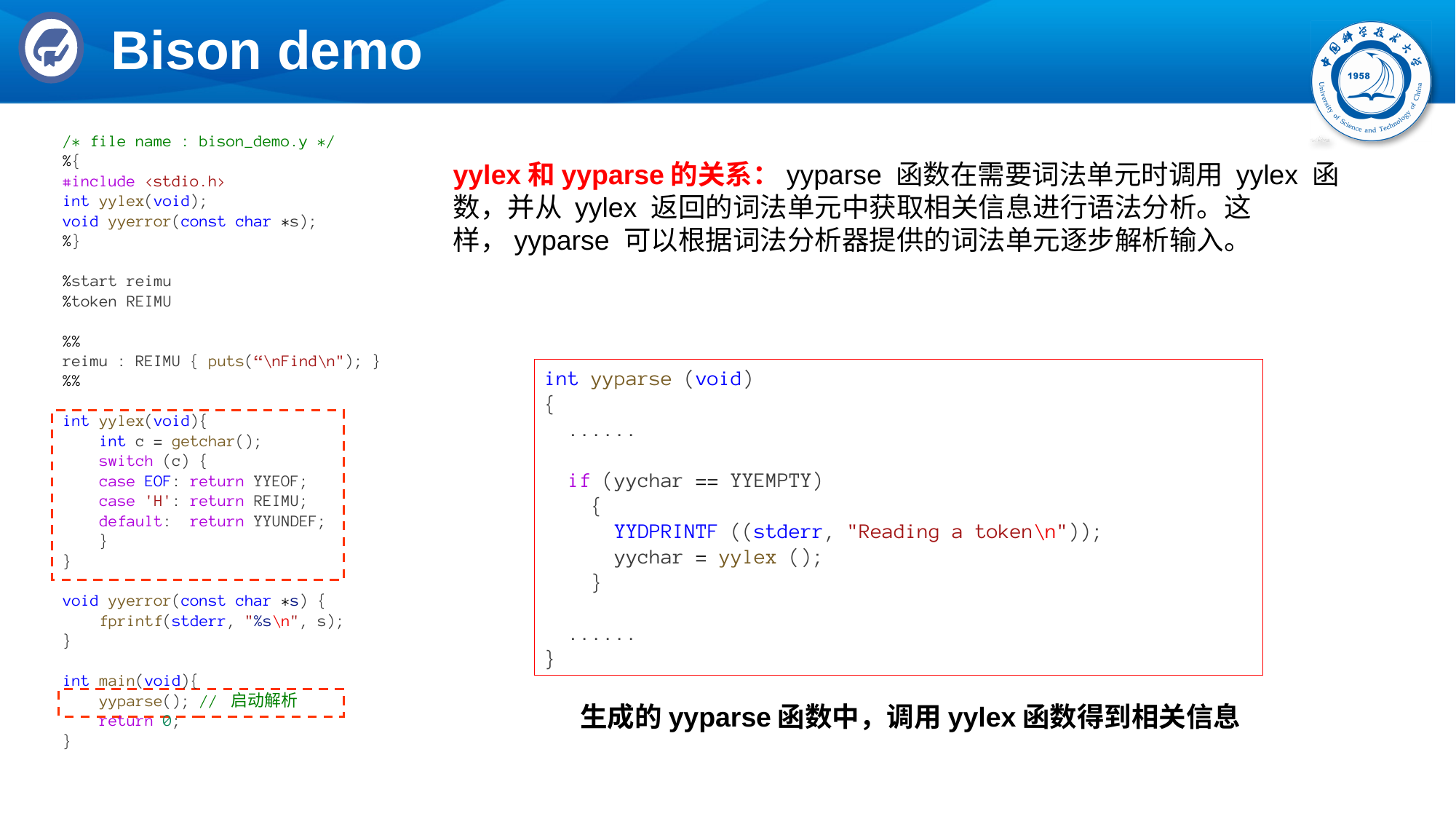

# Bison demo
/* file name : bison_demo.y */
%{
#include <stdio.h>
int yylex(void);
void yyerror(const char *s);
%}
%start reimu
%token REIMU
%%
reimu : REIMU { puts(“\nFind\n"); }
%%
int yylex(void){
    int c = getchar();
    switch (c) {
    case EOF: return YYEOF;
    case 'H': return REIMU;
    default:  return YYUNDEF;
    }
}
void yyerror(const char *s) {
    fprintf(stderr, "%s\n", s);
}
int main(void){
    yyparse(); // 启动解析
    return 0;
}

yylex和yyparse的关系：yyparse 函数在需要词法单元时调用 yylex 函数，并从 yylex 返回的词法单元中获取相关信息进行语法分析。这样，yyparse 可以根据词法分析器提供的词法单元逐步解析输入。
int yyparse (void)
{
  ......
  if (yychar == YYEMPTY)
    {
      YYDPRINTF ((stderr, "Reading a token\n"));
      yychar = yylex ();
    }
  ......
}

生成的yyparse函数中，调用yylex函数得到相关信息